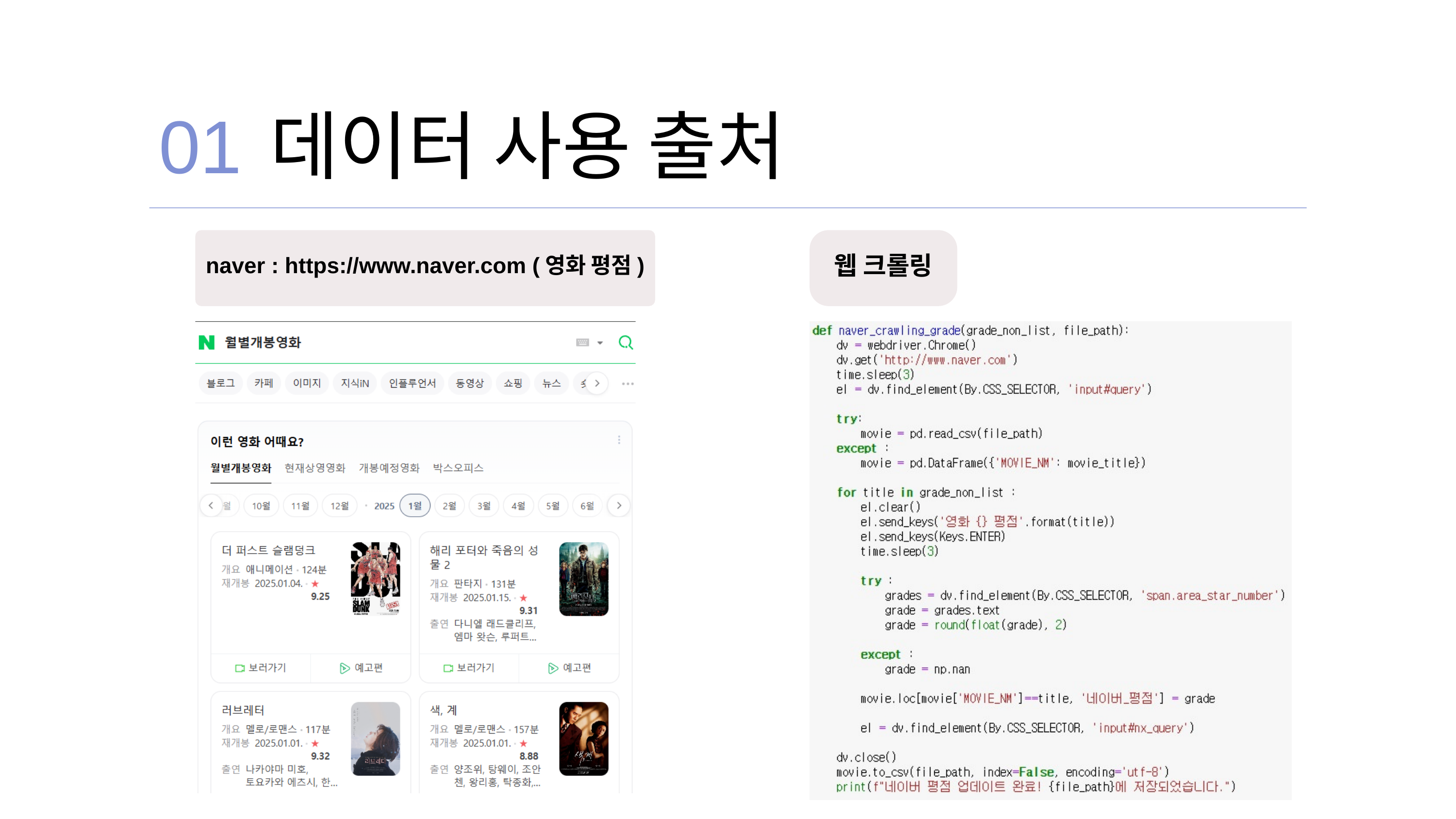

01
데이터 사용 출처

naver : https://www.naver.com (영화 평점)

웹 크롤링